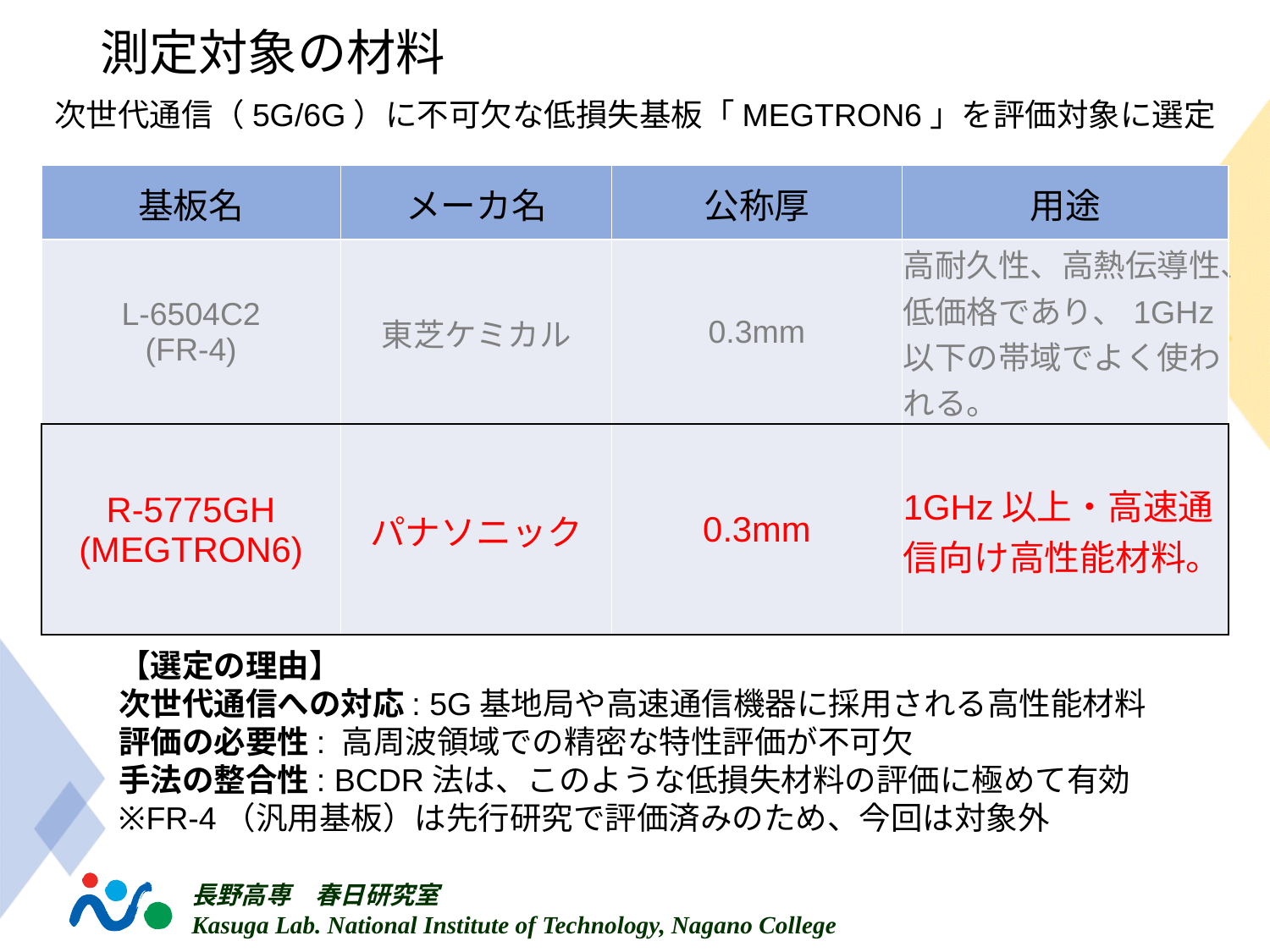

# 測定対象の材料
次世代通信（5G/6G）に不可欠な低損失基板「MEGTRON6」を評価対象に選定
| 基板名 | メーカ名 | 公称厚 | 用途 |
| --- | --- | --- | --- |
| L-6504C2 (FR-4) | 東芝ケミカル | 0.3mm | 高耐久性、高熱伝導性、低価格であり、1GHz以下の帯域でよく使われる。 |
| R-5775GH (MEGTRON6) | パナソニック | 0.3mm | 1GHz以上・高速通信向け高性能材料。 |
FR4は先行研究で測定．今回は測定していない
【選定の理由】
次世代通信への対応: 5G基地局や高速通信機器に採用される高性能材料
評価の必要性: 高周波領域での精密な特性評価が不可欠
手法の整合性: BCDR法は、このような低損失材料の評価に極めて有効
※ FR-4（汎用基板）は先行研究で評価済みのため、今回は対象外
【MEGTRON6の特徴】
• 高周波用低損失基板材料
• 高速通信機器に使用
高性能基板の正確な特性評価が次世代通信技術に必要
このような基板の評価にはBCDR法が有効